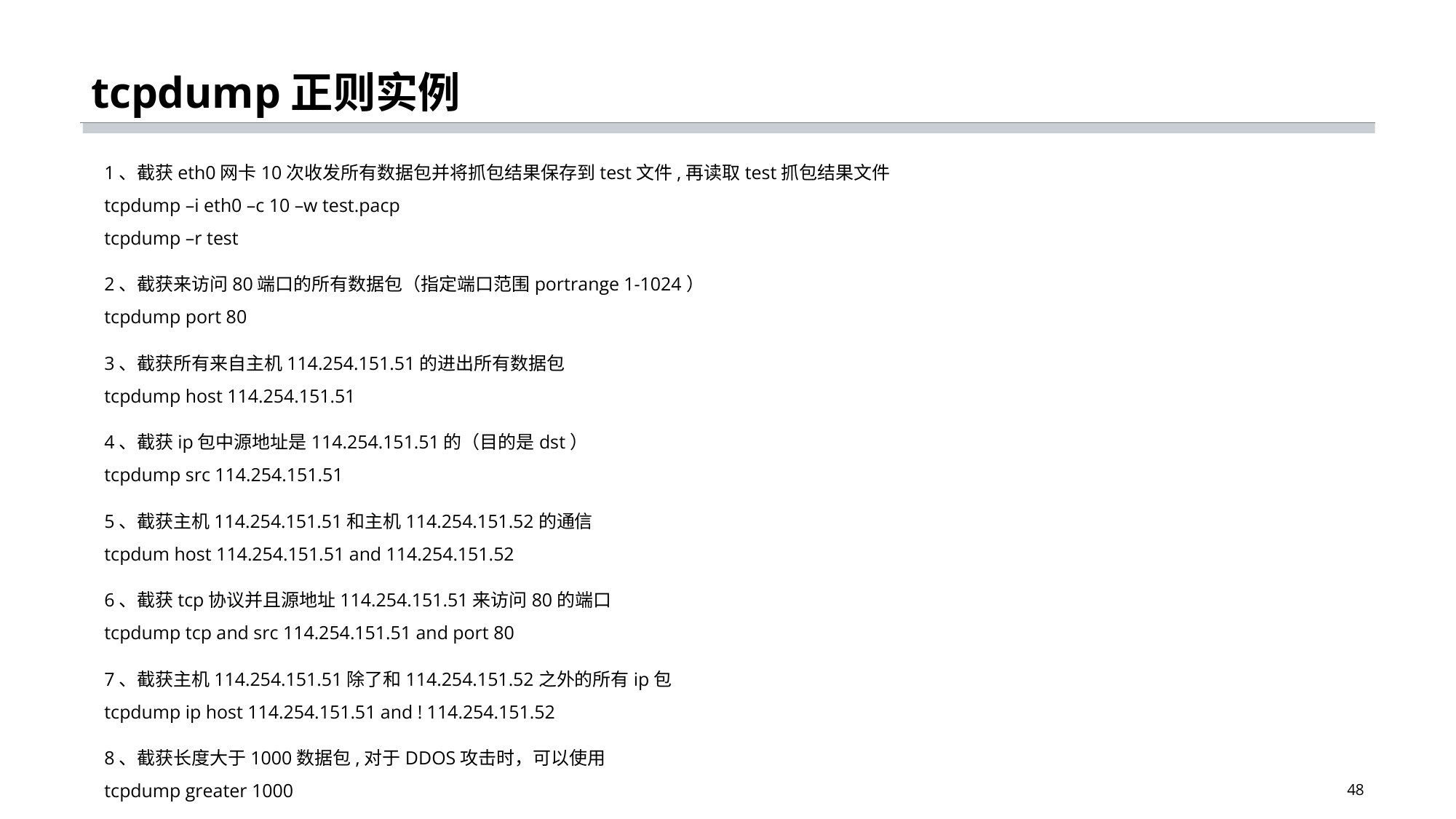

# tcpdump正则实例
1、截获eth0网卡10次收发所有数据包并将抓包结果保存到test文件,再读取test抓包结果文件
tcpdump –i eth0 –c 10 –w test.pacp
tcpdump –r test
2、截获来访问80端口的所有数据包（指定端口范围portrange 1-1024）
tcpdump port 80
3、截获所有来自主机114.254.151.51的进出所有数据包
tcpdump host 114.254.151.51
4、截获ip包中源地址是114.254.151.51的（目的是dst）
tcpdump src 114.254.151.51
5、截获主机114.254.151.51和主机114.254.151.52的通信
tcpdum host 114.254.151.51 and 114.254.151.52
6、截获tcp协议并且源地址114.254.151.51来访问80的端口
tcpdump tcp and src 114.254.151.51 and port 80
7、截获主机114.254.151.51除了和114.254.151.52之外的所有ip包
tcpdump ip host 114.254.151.51 and ! 114.254.151.52
8、截获长度大于1000数据包,对于DDOS攻击时，可以使用
tcpdump greater 1000
48